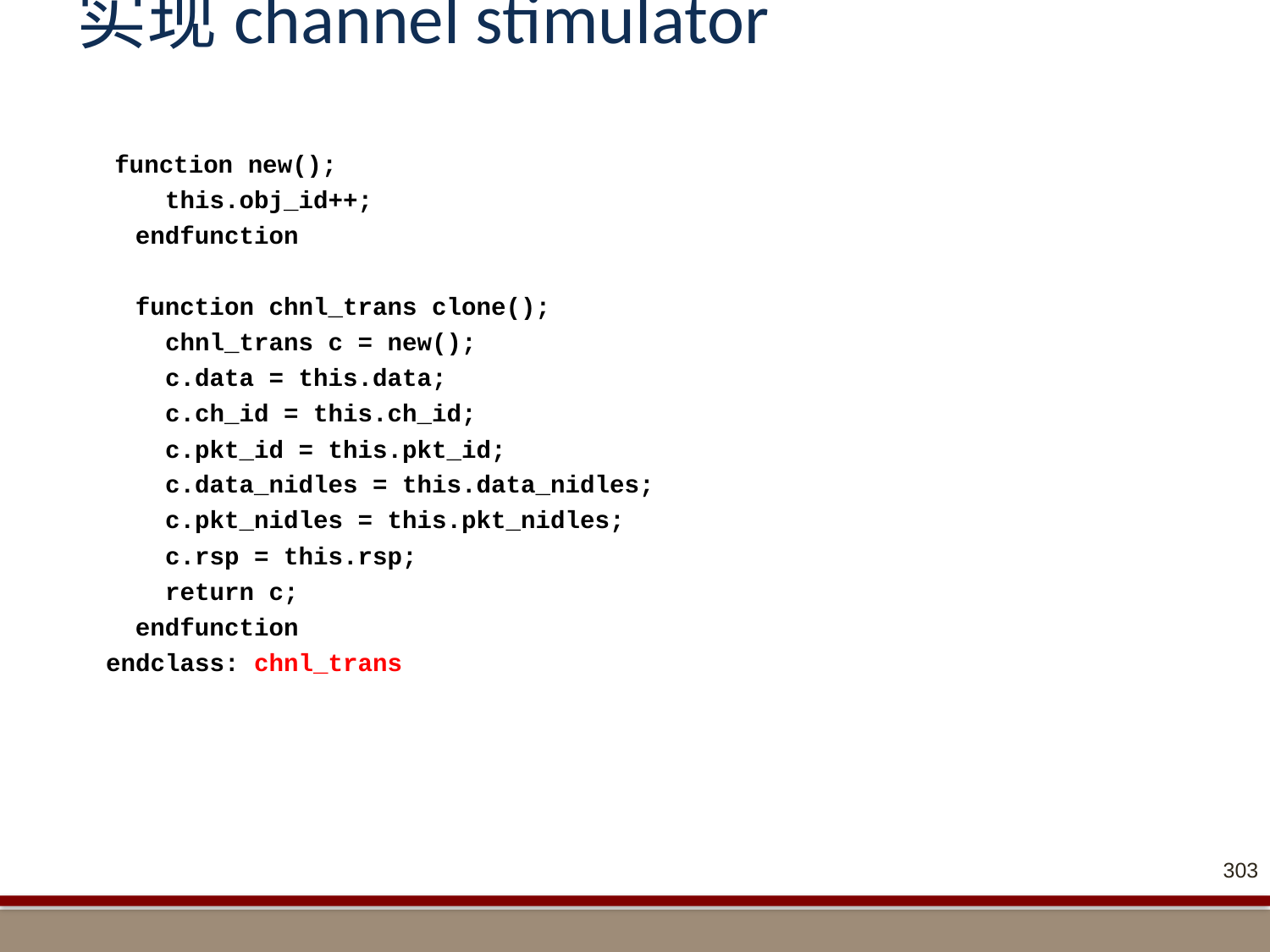

# 实现channel stimulator
       function new();
      this.obj_id++;
    endfunction

    function chnl_trans clone();
      chnl_trans c = new();
      c.data = this.data;
      c.ch_id = this.ch_id;
      c.pkt_id = this.pkt_id;
      c.data_nidles = this.data_nidles;
      c.pkt_nidles = this.pkt_nidles;
      c.rsp = this.rsp;
      return c;
    endfunction
  endclass: chnl_trans
303